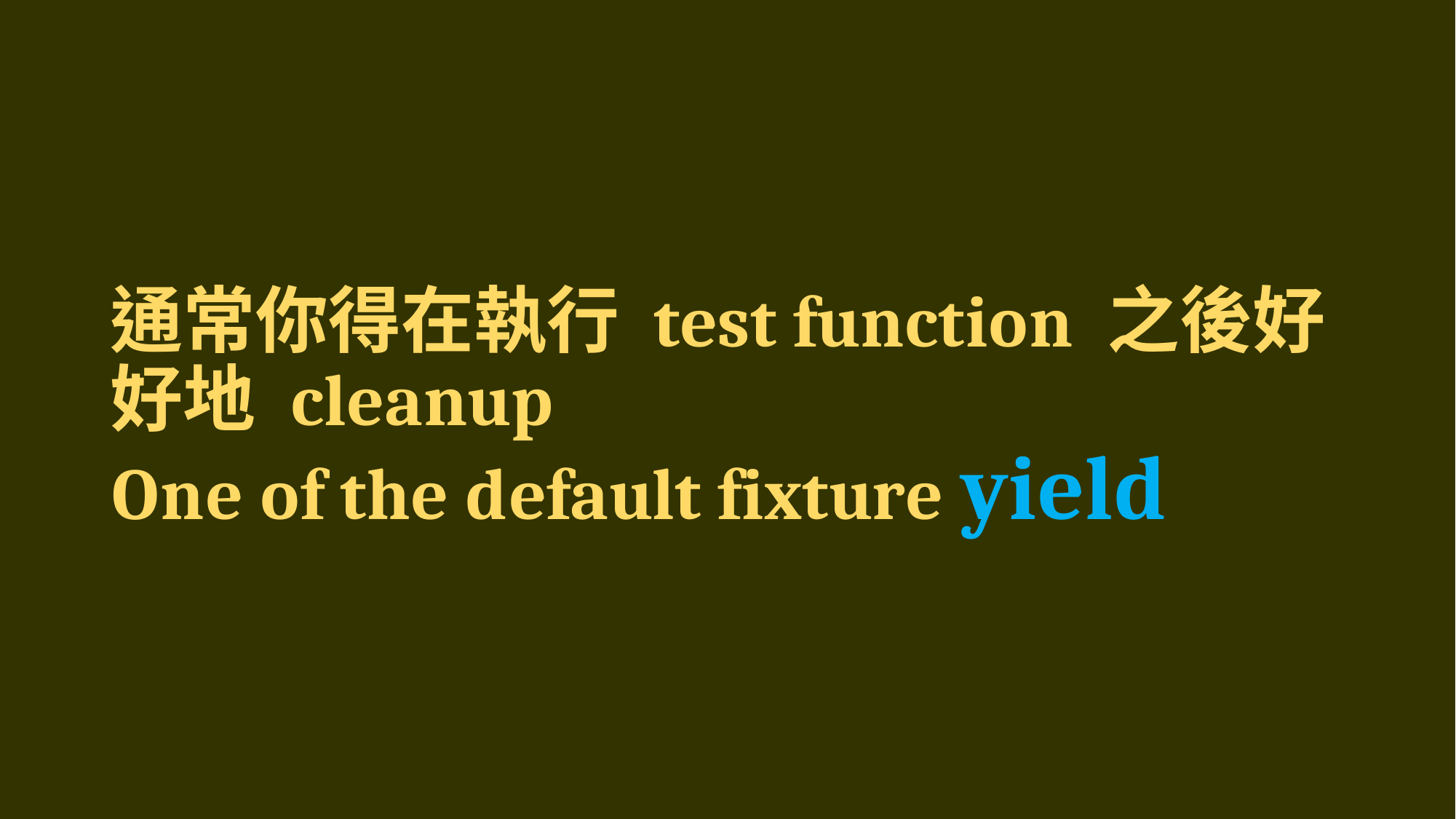

# 通常你得在執行 test function 之後好好地 cleanup One of the default fixture yield